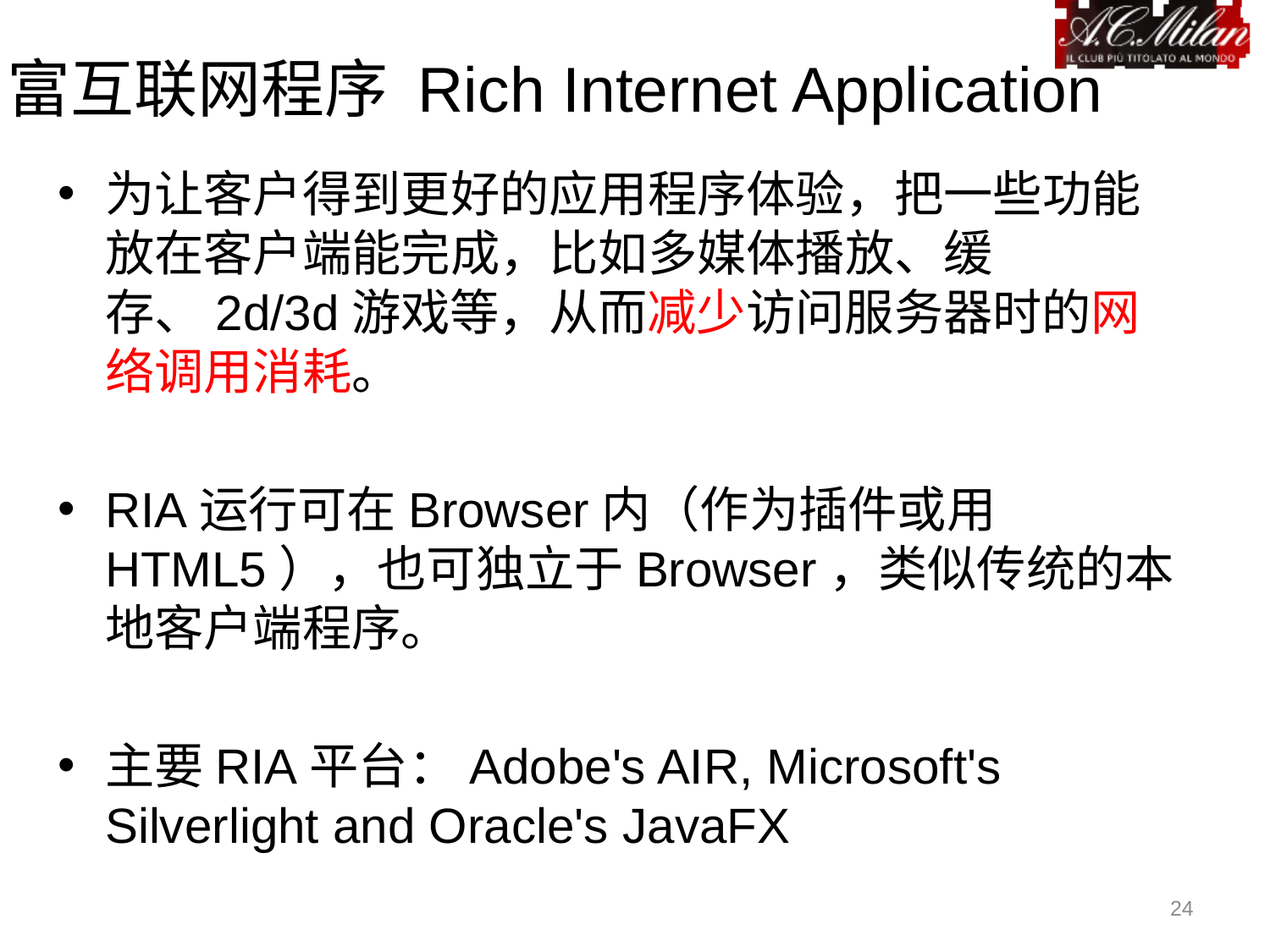

# 富互联网程序 Rich Internet Application
为让客户得到更好的应用程序体验，把一些功能放在客户端能完成，比如多媒体播放、缓存、2d/3d游戏等，从而减少访问服务器时的网络调用消耗。

RIA运行可在Browser内（作为插件或用HTML5），也可独立于Browser，类似传统的本地客户端程序。

主要RIA平台：Adobe's AIR, Microsoft's Silverlight and Oracle's JavaFX

24